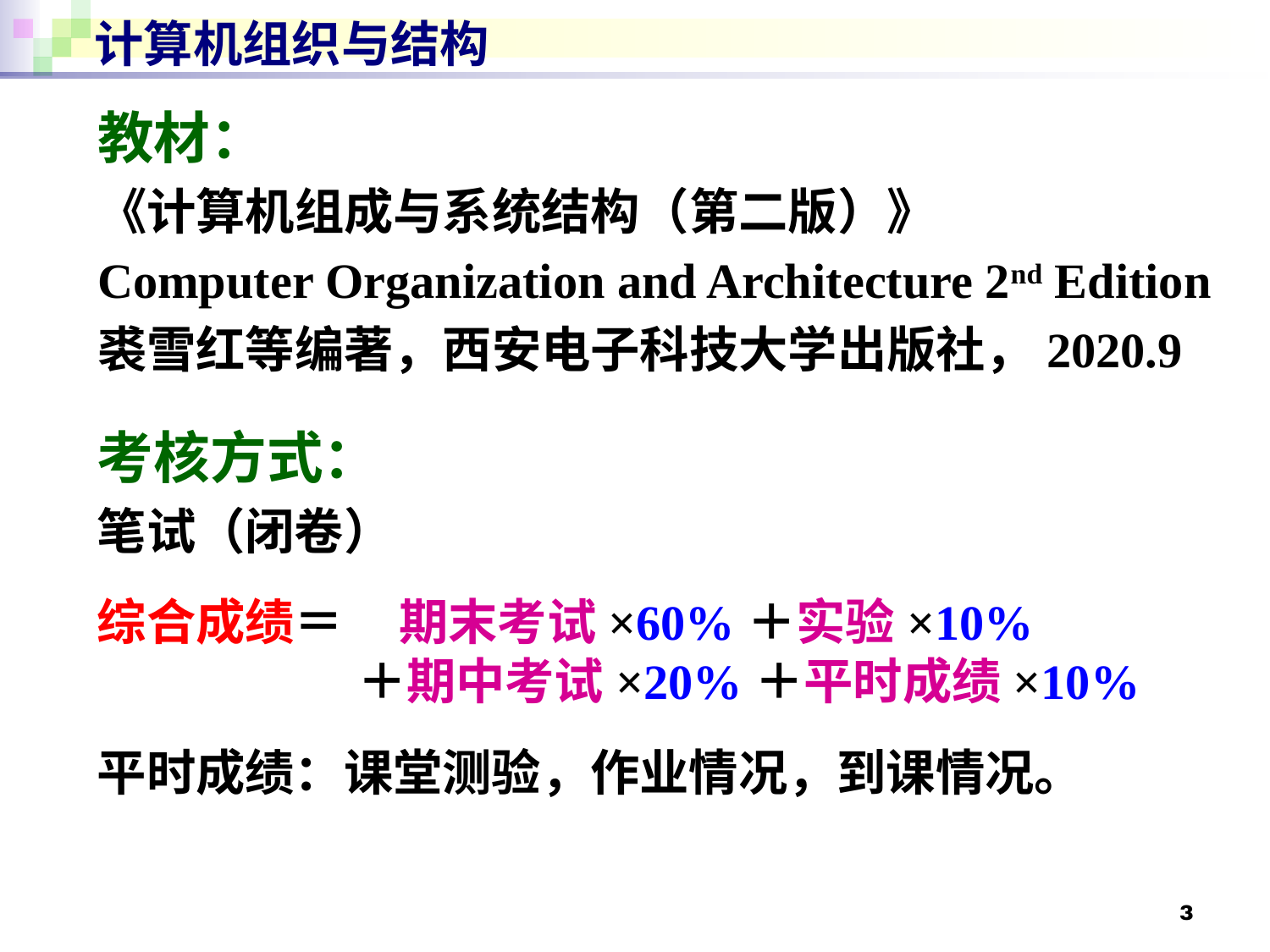

# 计算机组织与结构
教材：
《计算机组成与系统结构（第二版）》
Computer Organization and Architecture 2nd Edition
裘雪红等编著，西安电子科技大学出版社，2020.9
考核方式：
笔试（闭卷）
综合成绩＝	期末考试×60%＋实验×10%
	      ＋期中考试×20%＋平时成绩×10%
平时成绩：课堂测验，作业情况，到课情况。
3